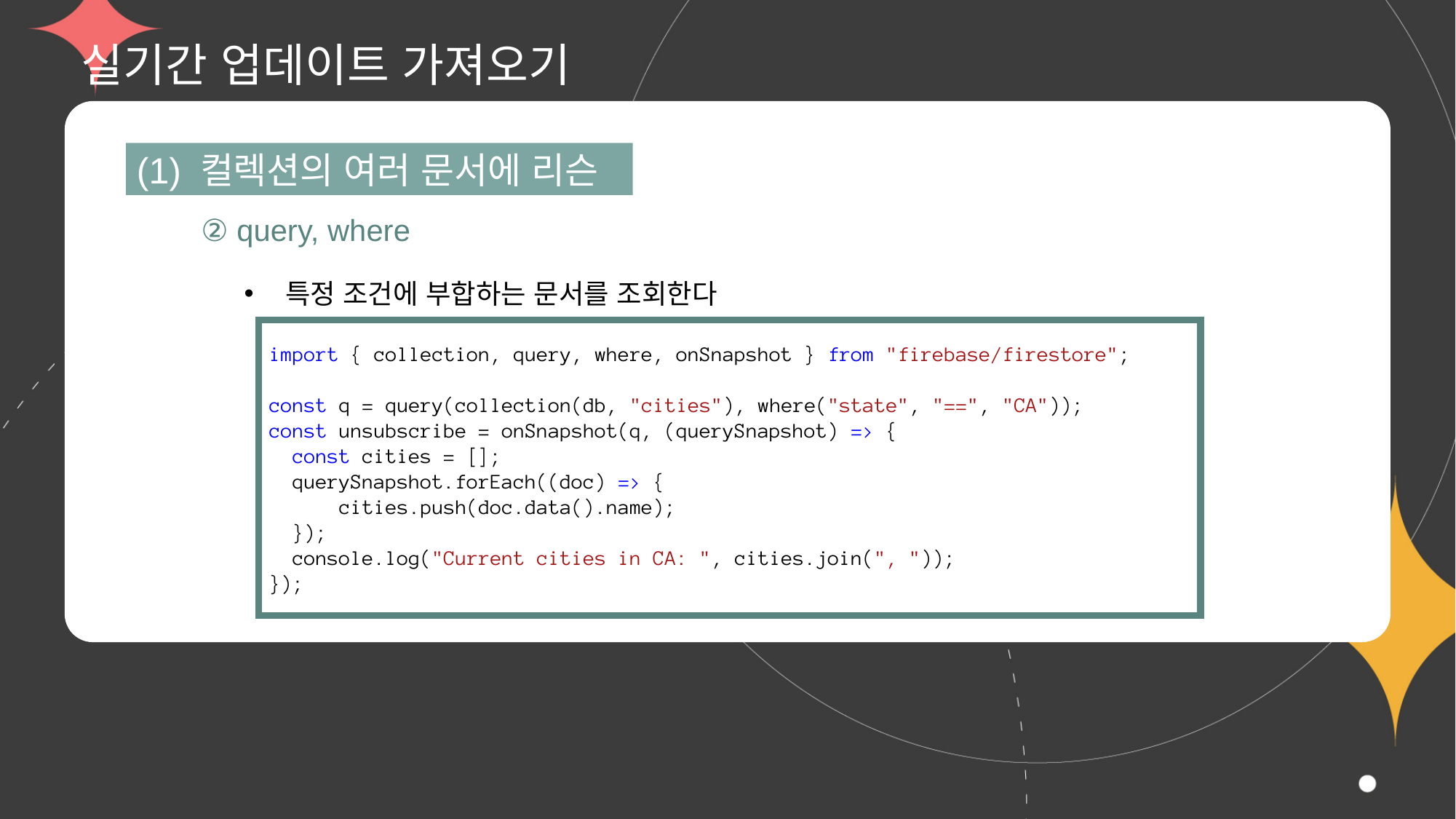

# 실기간 업데이트 가져오기
(1) 컬렉션의 여러 문서에 리슨
② query, where
특정 조건에 부합하는 문서를 조회한다
import { collection, query, where, onSnapshot } from "firebase/firestore";

const q = query(collection(db, "cities"), where("state", "==", "CA"));
const unsubscribe = onSnapshot(q, (querySnapshot) => {
  const cities = [];
  querySnapshot.forEach((doc) => {
      cities.push(doc.data().name);
  });
  console.log("Current cities in CA: ", cities.join(", "));
});